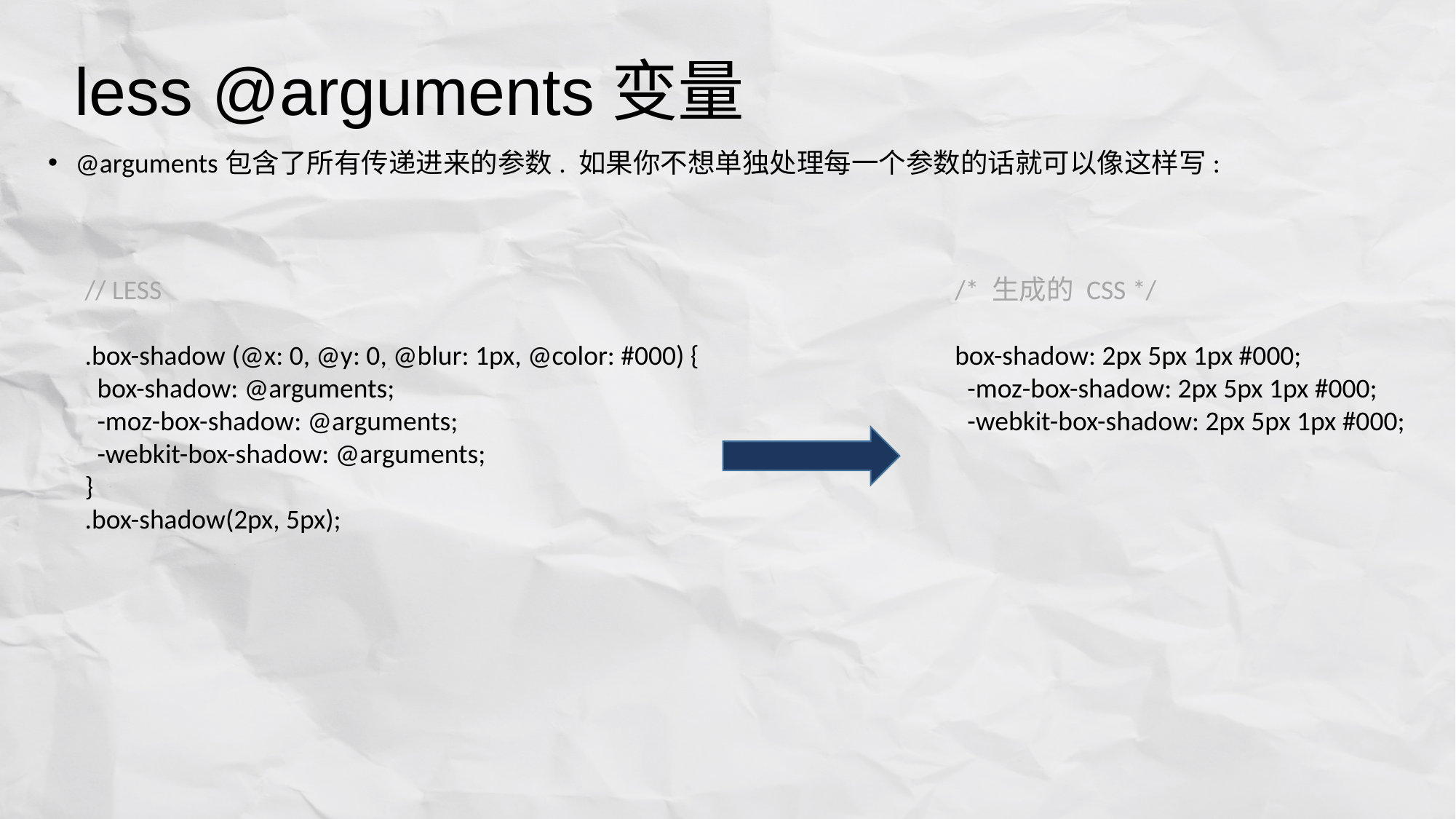

# less @arguments变量
@arguments包含了所有传递进来的参数. 如果你不想单独处理每一个参数的话就可以像这样写:
// LESS

.box-shadow (@x: 0, @y: 0, @blur: 1px, @color: #000) {
  box-shadow: @arguments;
  -moz-box-shadow: @arguments;
  -webkit-box-shadow: @arguments;
}
.box-shadow(2px, 5px);
/* 生成的 CSS */

box-shadow: 2px 5px 1px #000;
  -moz-box-shadow: 2px 5px 1px #000;
  -webkit-box-shadow: 2px 5px 1px #000;